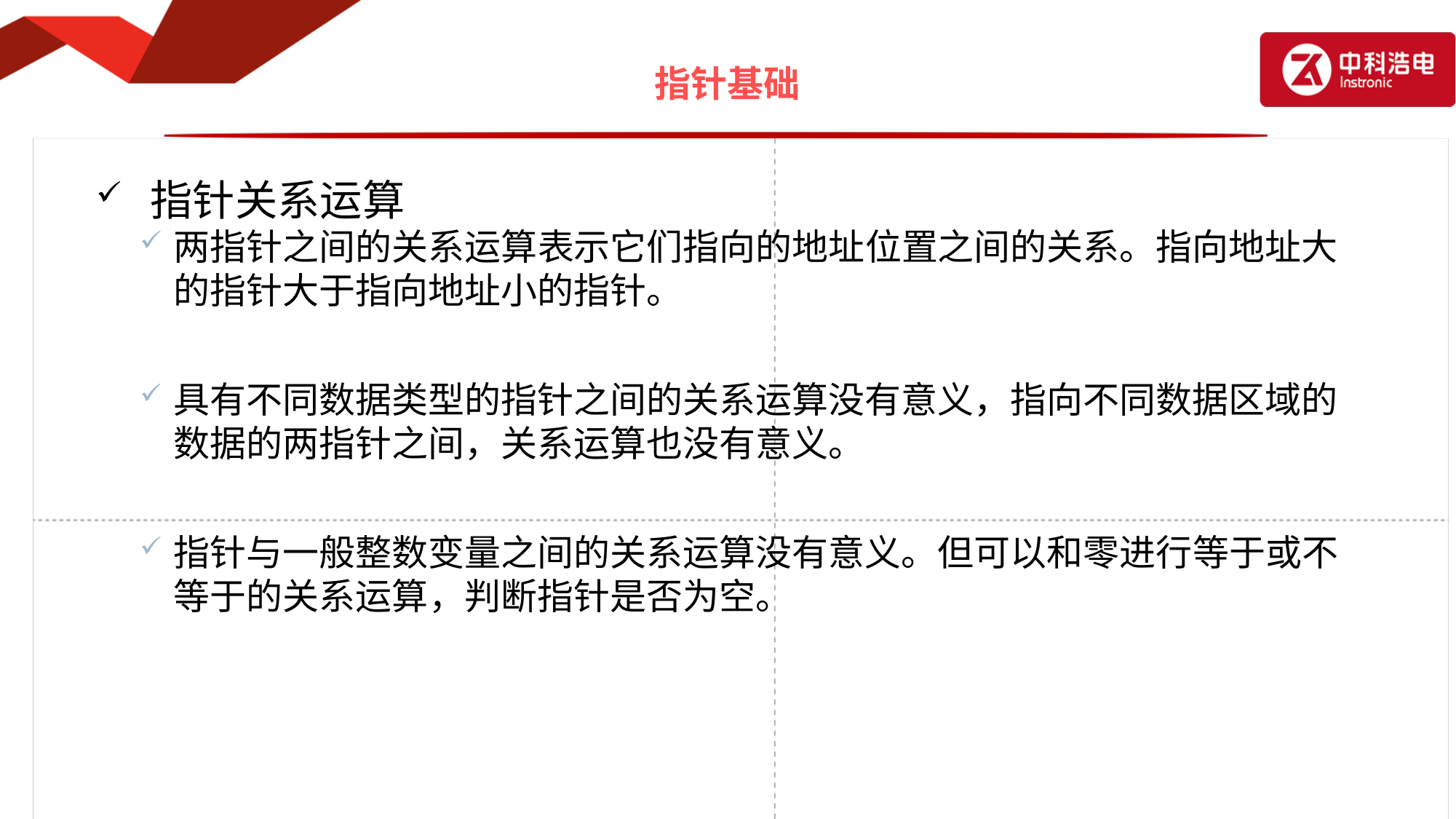

# 指针基础
指针关系运算
两指针之间的关系运算表示它们指向的地址位置之间的关系。指向地址大的指针大于指向地址小的指针。

具有不同数据类型的指针之间的关系运算没有意义，指向不同数据区域的数据的两指针之间，关系运算也没有意义。

指针与一般整数变量之间的关系运算没有意义。但可以和零进行等于或不等于的关系运算，判断指针是否为空。